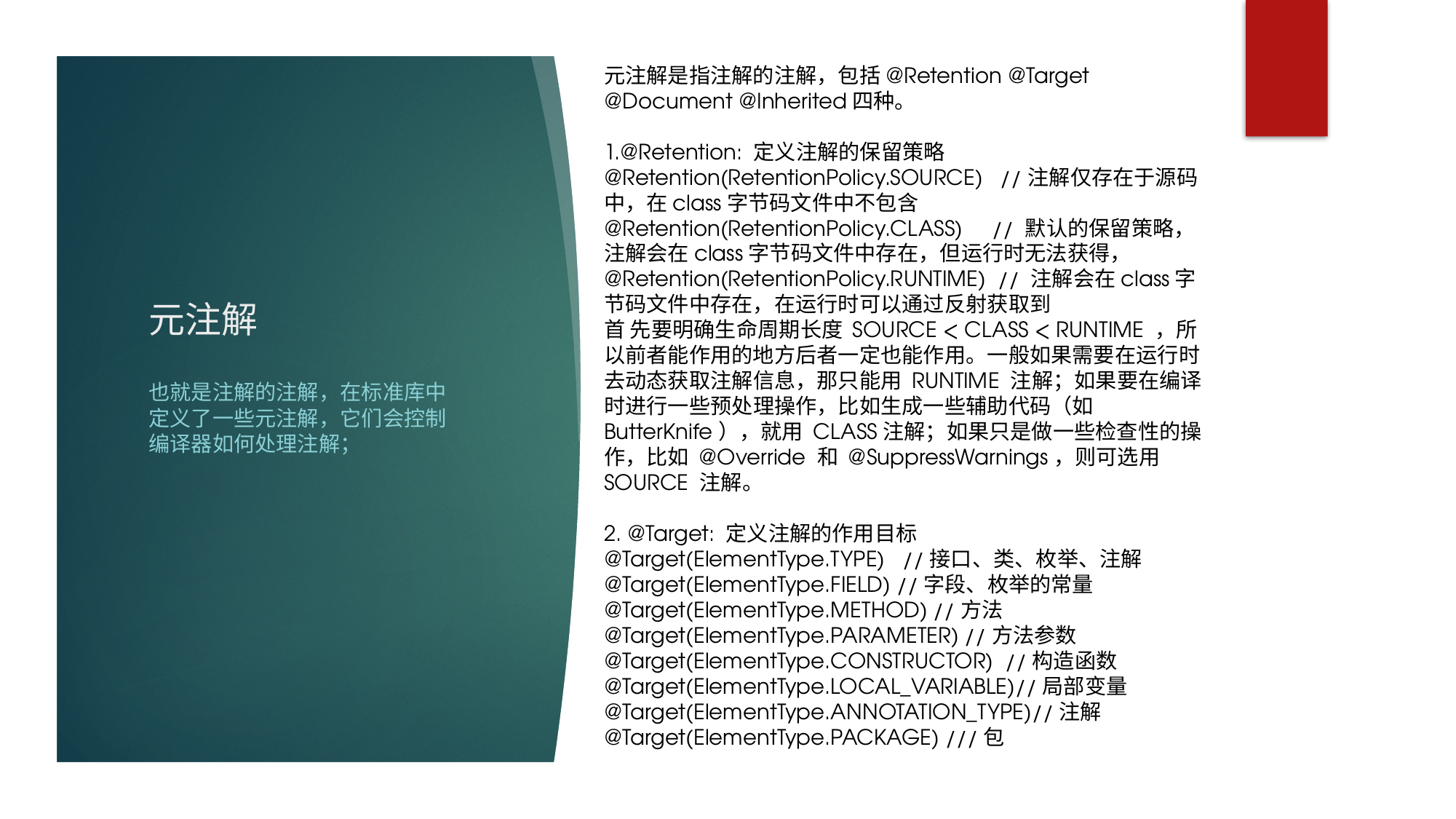

元注解是指注解的注解，包括@Retention @Target @Document @Inherited四种。

1.@Retention: 定义注解的保留策略
@Retention(RetentionPolicy.SOURCE)   //注解仅存在于源码中，在class字节码文件中不包含
@Retention(RetentionPolicy.CLASS)     // 默认的保留策略，注解会在class字节码文件中存在，但运行时无法获得，
@Retention(RetentionPolicy.RUNTIME)  // 注解会在class字节码文件中存在，在运行时可以通过反射获取到
首 先要明确生命周期长度 SOURCE < CLASS < RUNTIME ，所以前者能作用的地方后者一定也能作用。一般如果需要在运行时去动态获取注解信息，那只能用 RUNTIME 注解；如果要在编译时进行一些预处理操作，比如生成一些辅助代码（如 ButterKnife），就用 CLASS注解；如果只是做一些检查性的操作，比如 @Override 和 @SuppressWarnings，则可选用 SOURCE 注解。

2. @Target: 定义注解的作用目标
@Target(ElementType.TYPE)   //接口、类、枚举、注解
@Target(ElementType.FIELD) //字段、枚举的常量
@Target(ElementType.METHOD) //方法
@Target(ElementType.PARAMETER) //方法参数
@Target(ElementType.CONSTRUCTOR)  //构造函数
@Target(ElementType.LOCAL_VARIABLE)//局部变量
@Target(ElementType.ANNOTATION_TYPE)//注解
@Target(ElementType.PACKAGE) ///包
# 元注解
也就是注解的注解，在标准库中定义了一些元注解，它们会控制编译器如何处理注解；